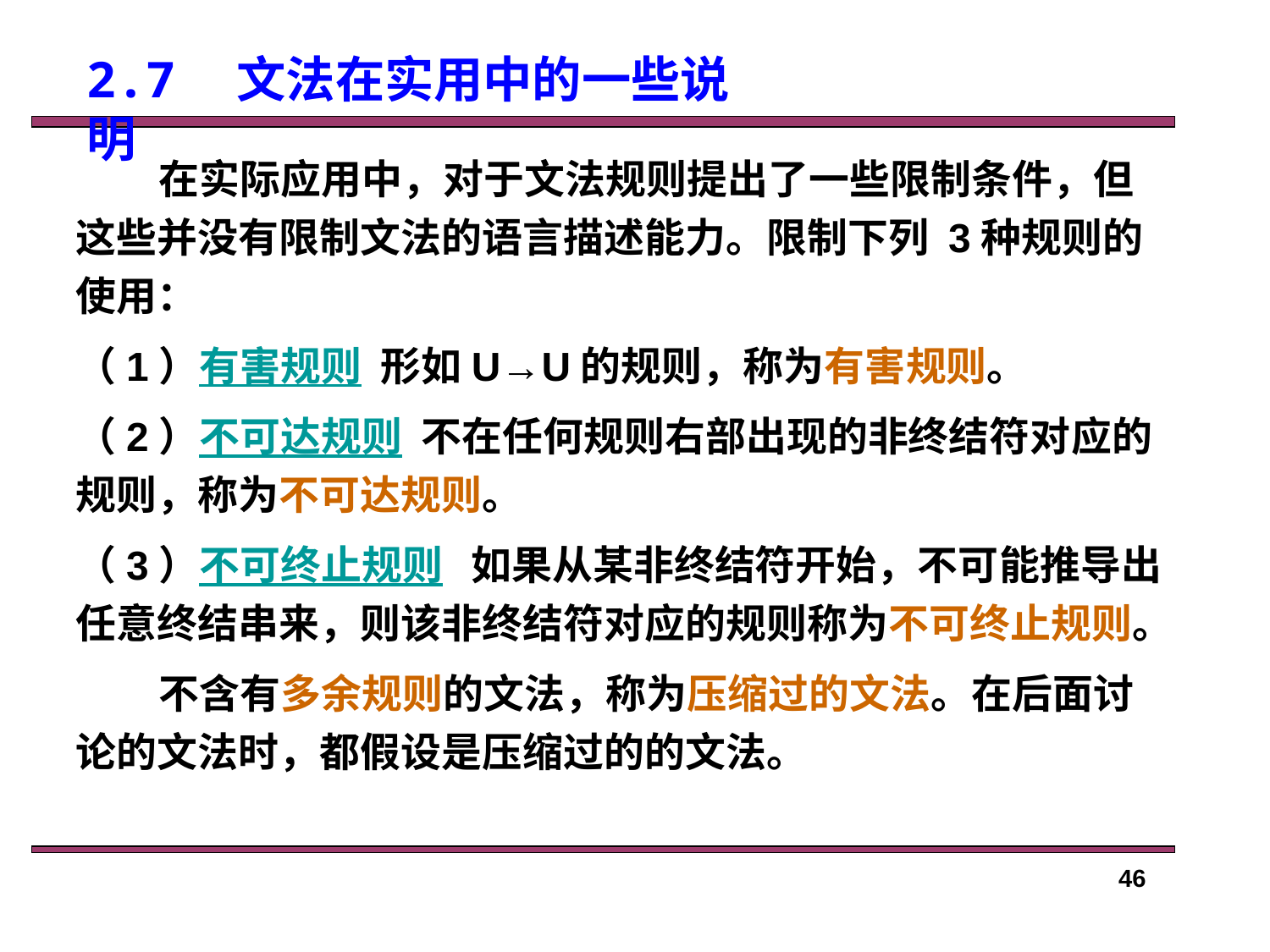

# 2.7　文法在实用中的一些说明
在实际应用中，对于文法规则提出了一些限制条件，但这些并没有限制文法的语言描述能力。限制下列 3种规则的使用：
（1）有害规则  形如U→U的规则，称为有害规则。
（2）不可达规则  不在任何规则右部出现的非终结符对应的规则，称为不可达规则。
（3）不可终止规则   如果从某非终结符开始，不可能推导出任意终结串来，则该非终结符对应的规则称为不可终止规则。
不含有多余规则的文法，称为压缩过的文法。在后面讨论的文法时，都假设是压缩过的的文法。
46